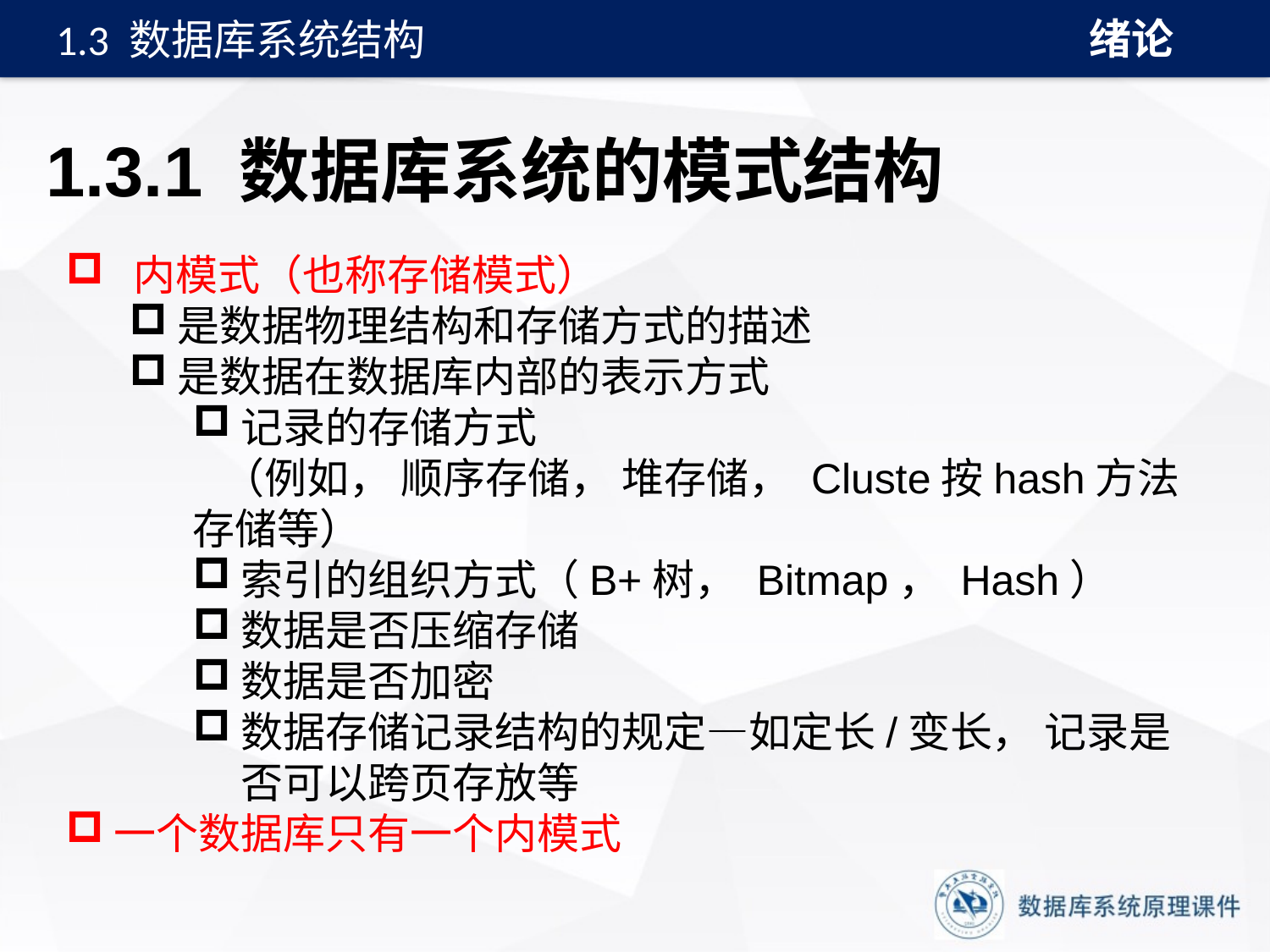

绪论
1.3 数据库系统结构
# 1.3.1 数据库系统的模式结构
 内模式（也称存储模式）
是数据物理结构和存储方式的描述
是数据在数据库内部的表示方式
记录的存储方式
  （例如， 顺序存储， 堆存储， Cluste按hash方法存储等）
索引的组织方式（B+树， Bitmap， Hash）
数据是否压缩存储
数据是否加密
数据存储记录结构的规定—如定长/变长， 记录是否可以跨页存放等
一个数据库只有一个内模式